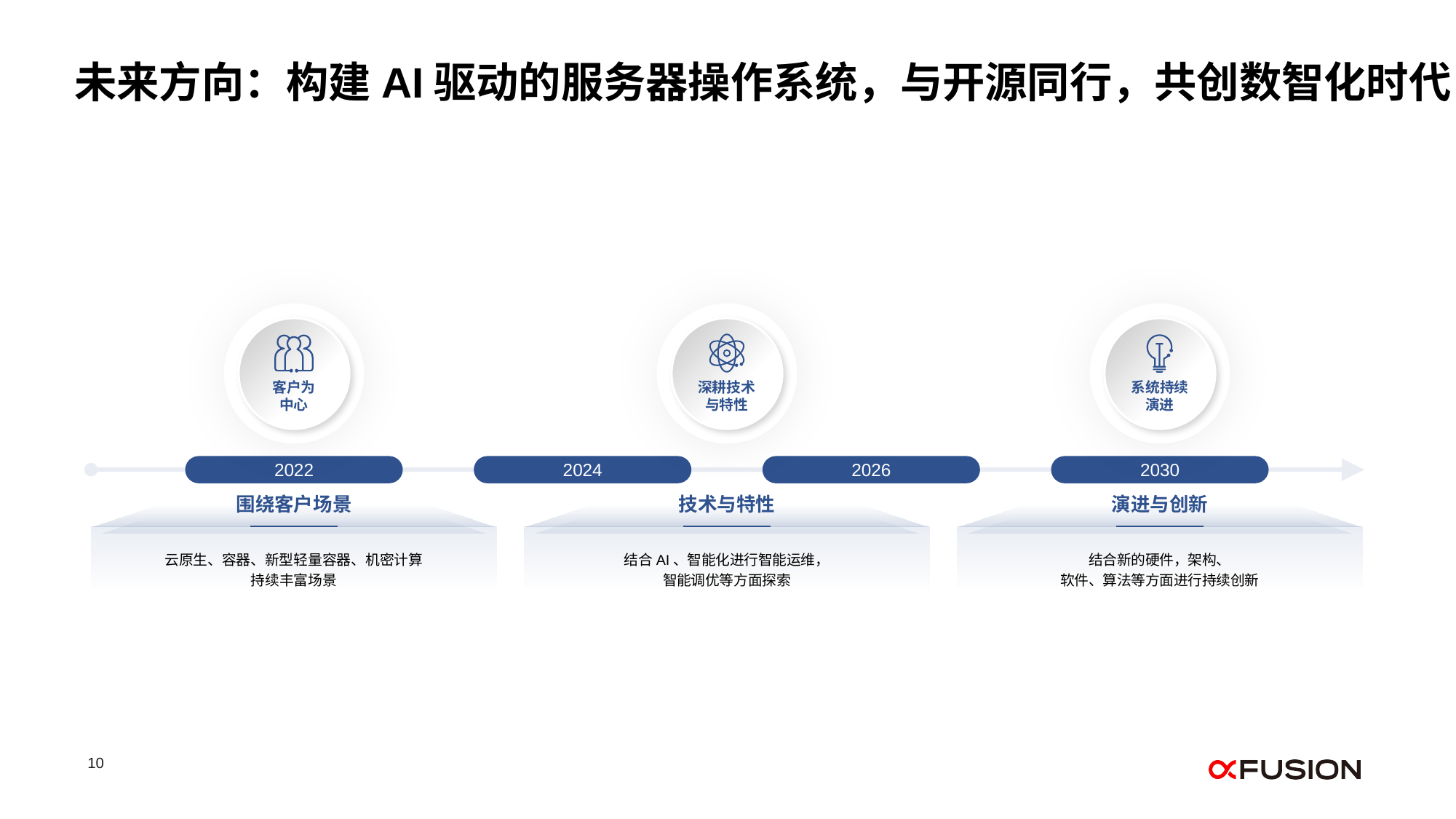

未来方向：构建AI驱动的服务器操作系统，与开源同行，共创数智化时代

客户为
中心
深耕技术
与特性
系统持续
演进
2022
2024
2026
2030
围绕客户场景
技术与特性
演进与创新

云原生、容器、新型轻量容器、机密计算
持续丰富场景
结合AI、智能化进行智能运维，
智能调优等方面探索
结合新的硬件，架构、
软件、算法等方面进行持续创新